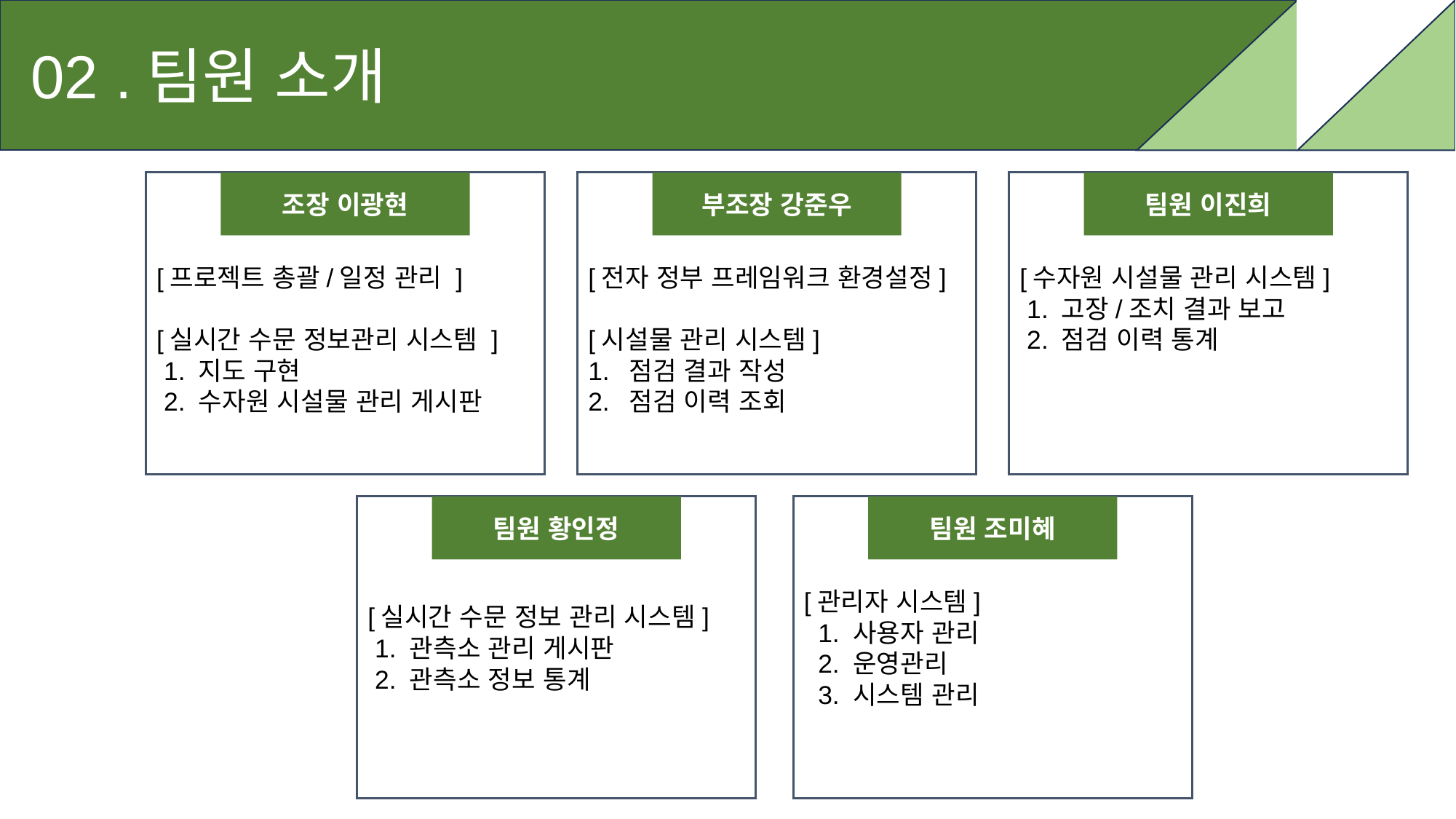

02 .팀원 소개
조장 이광현

[프로젝트 총괄/일정 관리 ]

[실시간 수문 정보관리 시스템 ]
 1. 지도 구현
 2. 수자원 시설물 관리 게시판

부조장 강준우

[전자 정부 프레임워크 환경설정]

[시설물 관리 시스템]
점검 결과 작성
점검 이력 조회

팀원 이진희

[수자원 시설물 관리 시스템]
 1. 고장/조치 결과 보고
 2. 점검 이력 통계

팀원 황인정
[실시간 수문 정보 관리 시스템]
 1. 관측소 관리 게시판
 2. 관측소 정보 통계
팀원 조미혜

[관리자 시스템]
  1. 사용자 관리
  2. 운영관리
  3. 시스템 관리